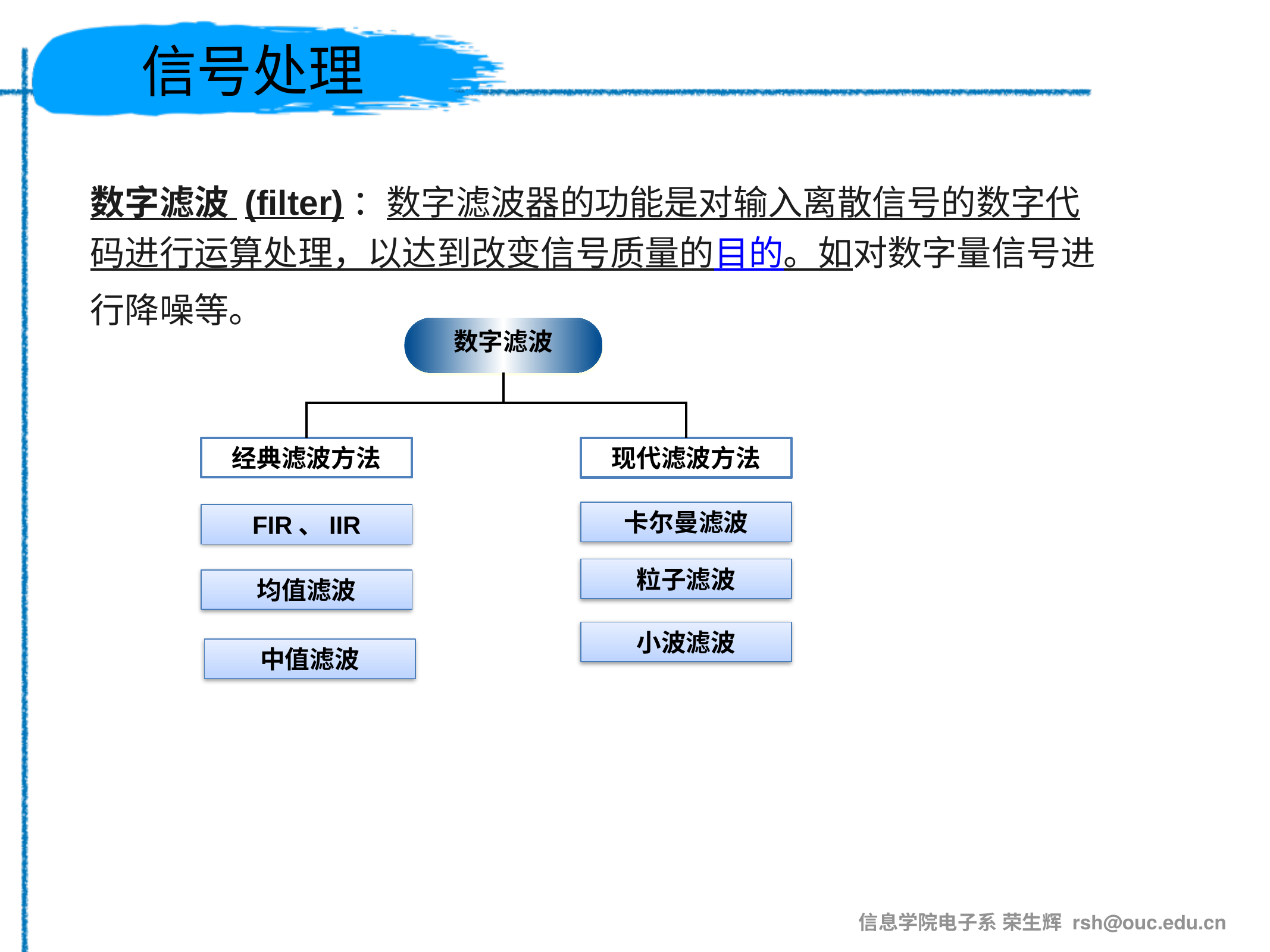

# 信号处理
数字滤波 (filter)：数字滤波器的功能是对输入离散信号的数字代码进行运算处理，以达到改变信号质量的目的。如对数字量信号进行降噪等。

数字滤波

经典滤波方法

现代滤波方法

卡尔曼滤波

FIR、IIR

粒子滤波

均值滤波

小波滤波

中值滤波